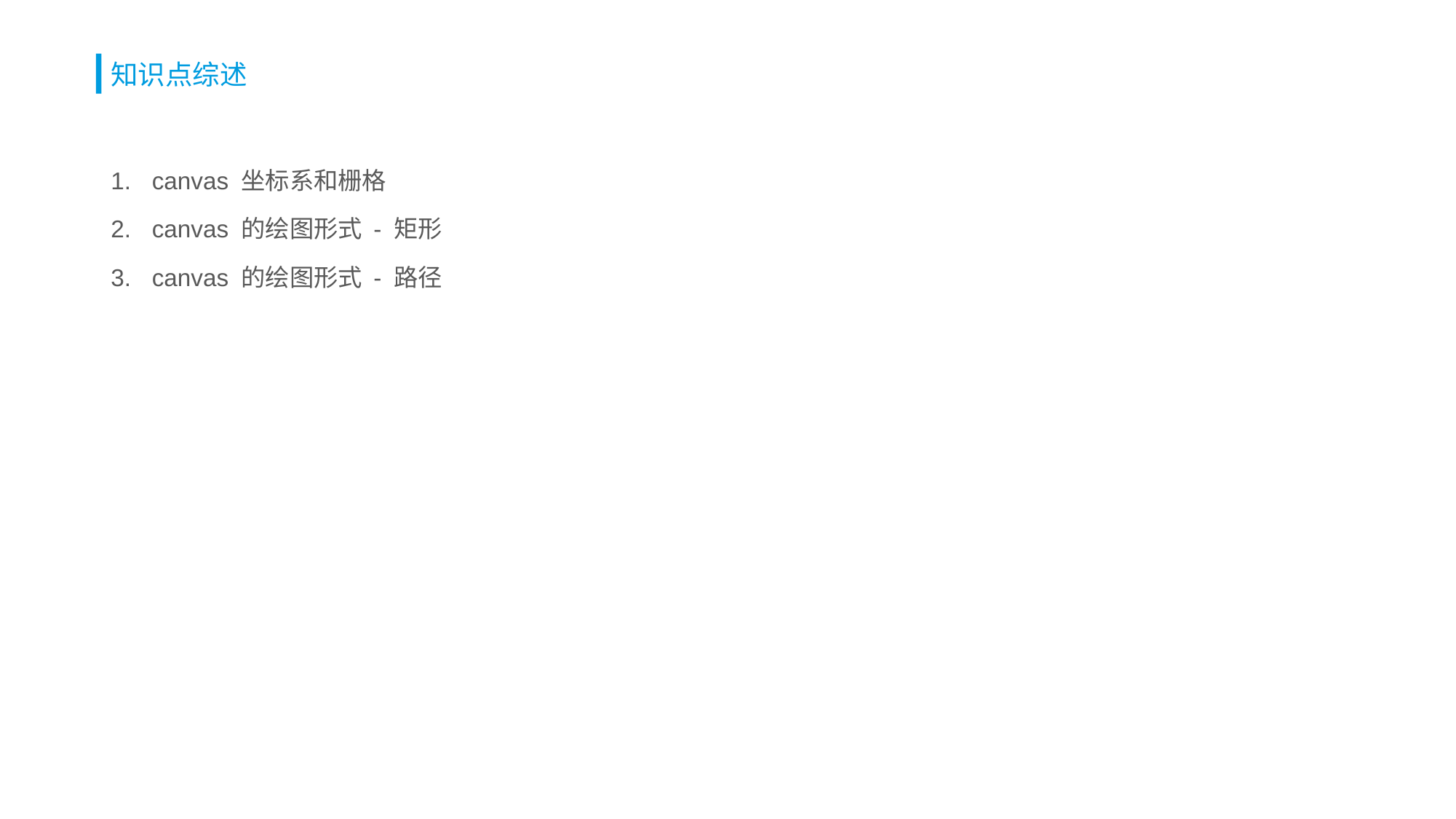

# 知识点综述
canvas 坐标系和栅格
canvas 的绘图形式 - 矩形
canvas 的绘图形式 - 路径